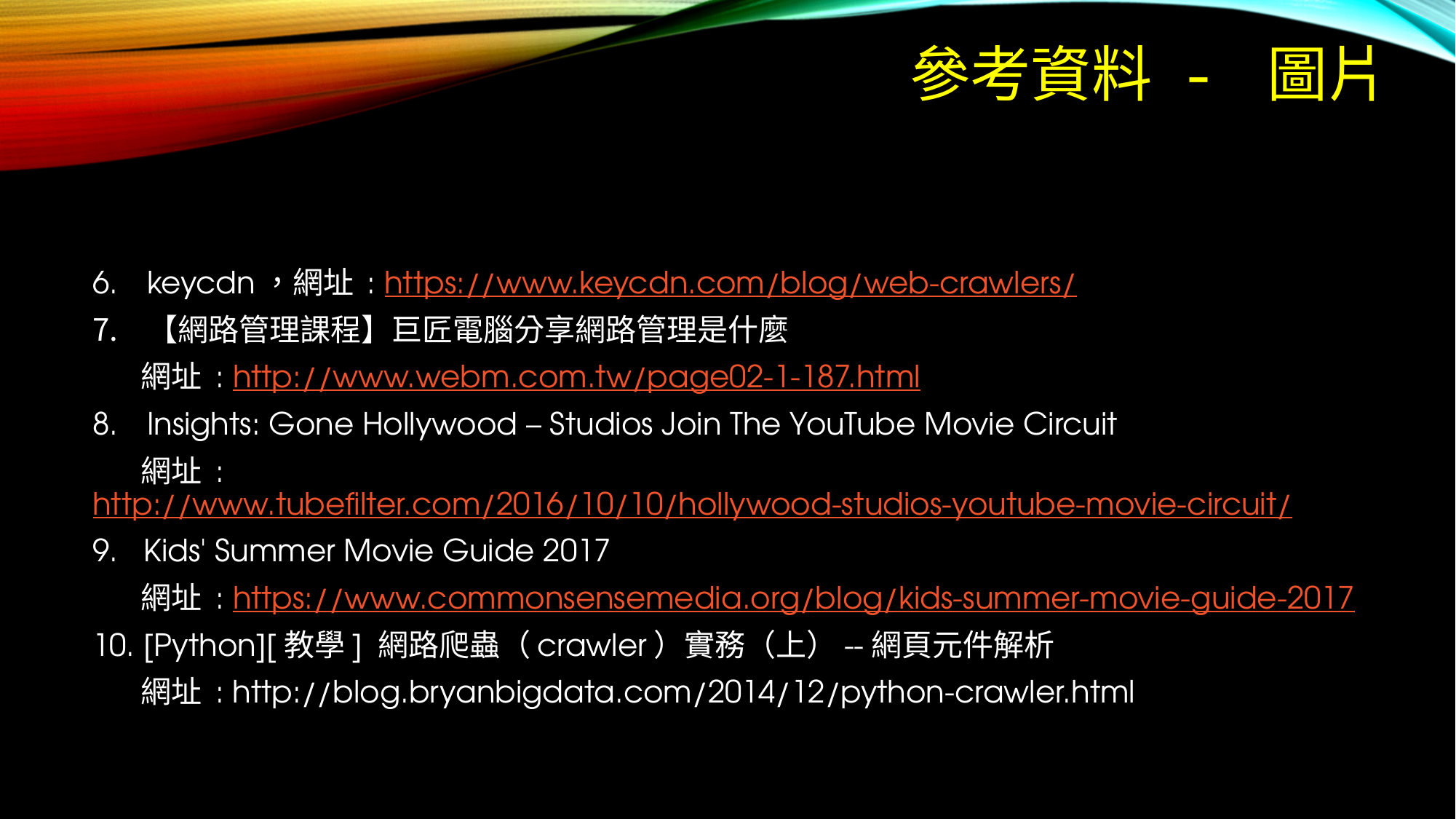

# 參考資料 - 圖片
keycdn，網址 : https://www.keycdn.com/blog/web-crawlers/
【網路管理課程】巨匠電腦分享網路管理是什麼
      網址 : http://www.webm.com.tw/page02-1-187.html
Insights: Gone Hollywood – Studios Join The YouTube Movie Circuit
      網址 : http://www.tubefilter.com/2016/10/10/hollywood-studios-youtube-movie-circuit/
9.   Kids' Summer Movie Guide 2017
      網址 : https://www.commonsensemedia.org/blog/kids-summer-movie-guide-2017
10. [Python][教學] 網路爬蟲（crawler）實務（上）--網頁元件解析
      網址 : http://blog.bryanbigdata.com/2014/12/python-crawler.html